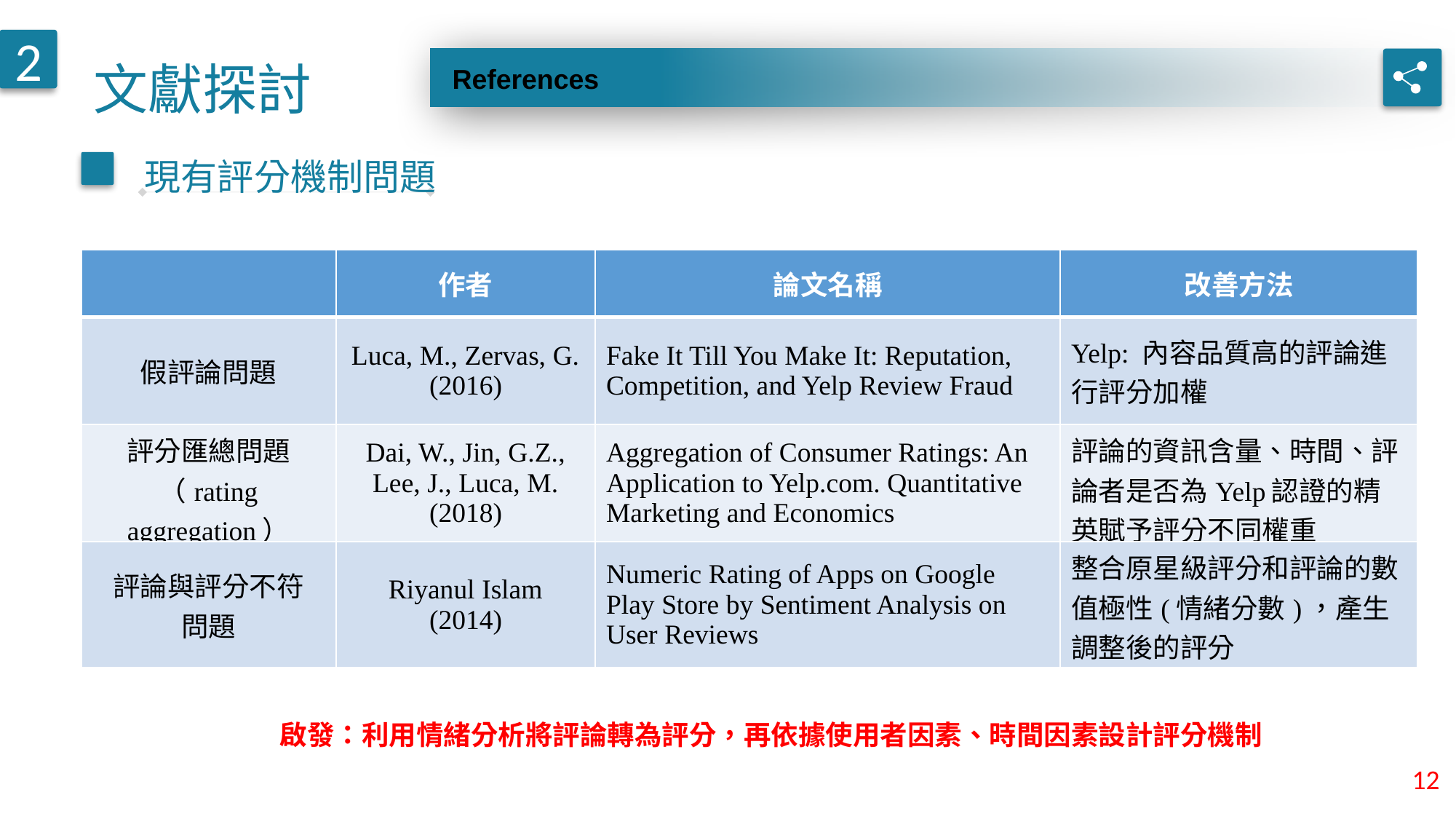

文獻探討
2

References

現有評分機制問題

|  | 作者 | 論文名稱 | 改善方法 |
| --- | --- | --- | --- |
| 假評論問題 | Luca, M., Zervas, G. (2016) | Fake It Till You Make It: Reputation, Competition, and Yelp Review Fraud | Yelp: 內容品質高的評論進行評分加權 |
| 評分匯總問題 （rating aggregation） | Dai, W., Jin, G.Z., Lee, J., Luca, M. (2018) | Aggregation of Consumer Ratings: An Application to Yelp.com. Quantitative Marketing and Economics | 評論的資訊含量、時間、評論者是否為Yelp認證的精英賦予評分不同權重 |
| 評論與評分不符 問題 | Riyanul Islam (2014) | Numeric Rating of Apps on Google Play Store by Sentiment Analysis on User Reviews | 整合原星級評分和評論的數值極性(情緒分數)，產生調整後的評分 |
啟發：利用情緒分析將評論轉為評分，再依據使用者因素、時間因素設計評分機制
12